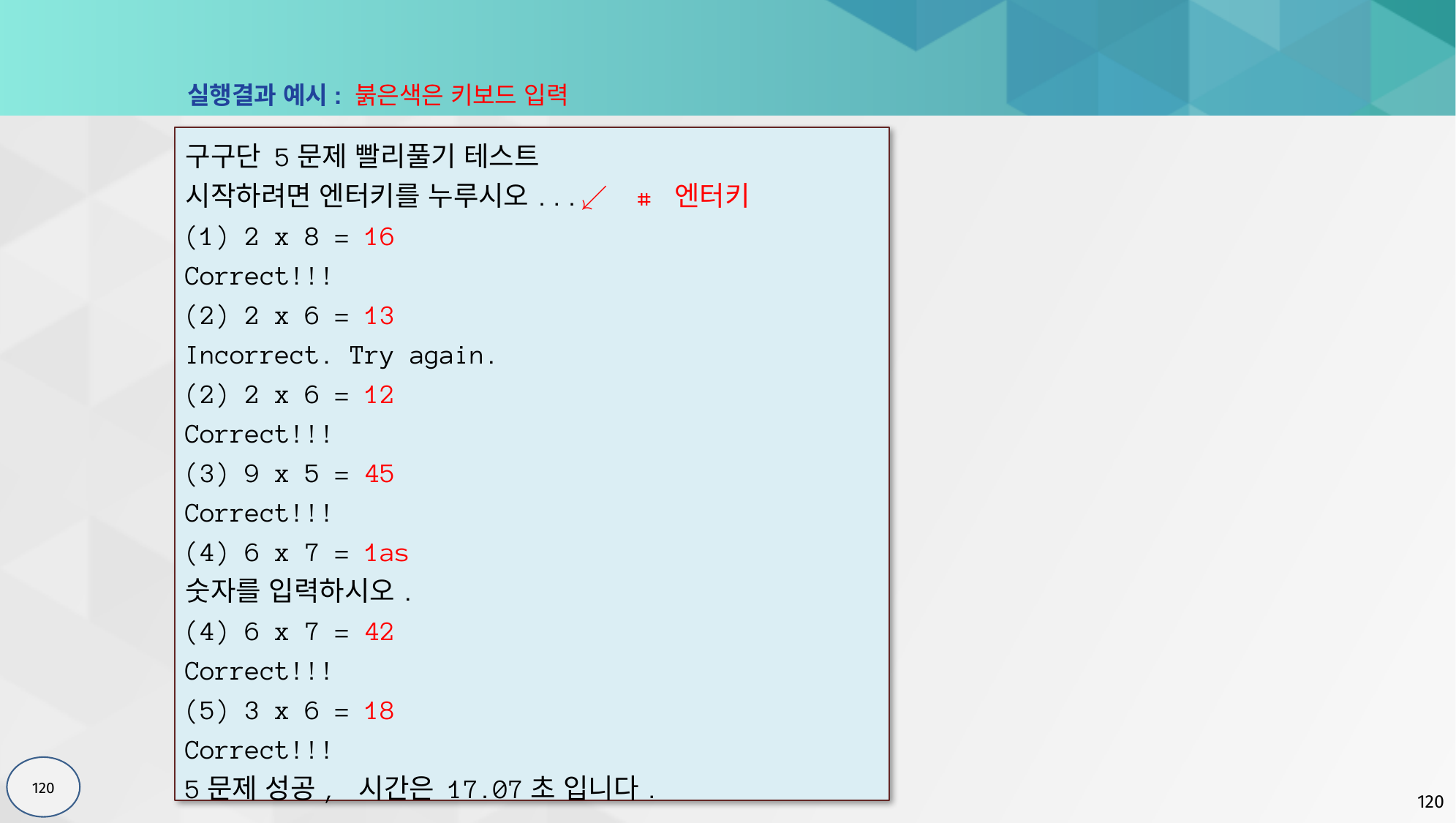

실행결과 예시: 붉은색은 키보드 입력
구구단 5문제 빨리풀기 테스트
시작하려면 엔터키를 누루시오...↙  # 엔터키
(1) 2 x 8 = 16
Correct!!!
(2) 2 x 6 = 13
Incorrect. Try again.
(2) 2 x 6 = 12
Correct!!!
(3) 9 x 5 = 45
Correct!!!
(4) 6 x 7 = 1as
숫자를 입력하시오.
(4) 6 x 7 = 42
Correct!!!
(5) 3 x 6 = 18
Correct!!!
5문제 성공, 시간은 17.07초 입니다.
120